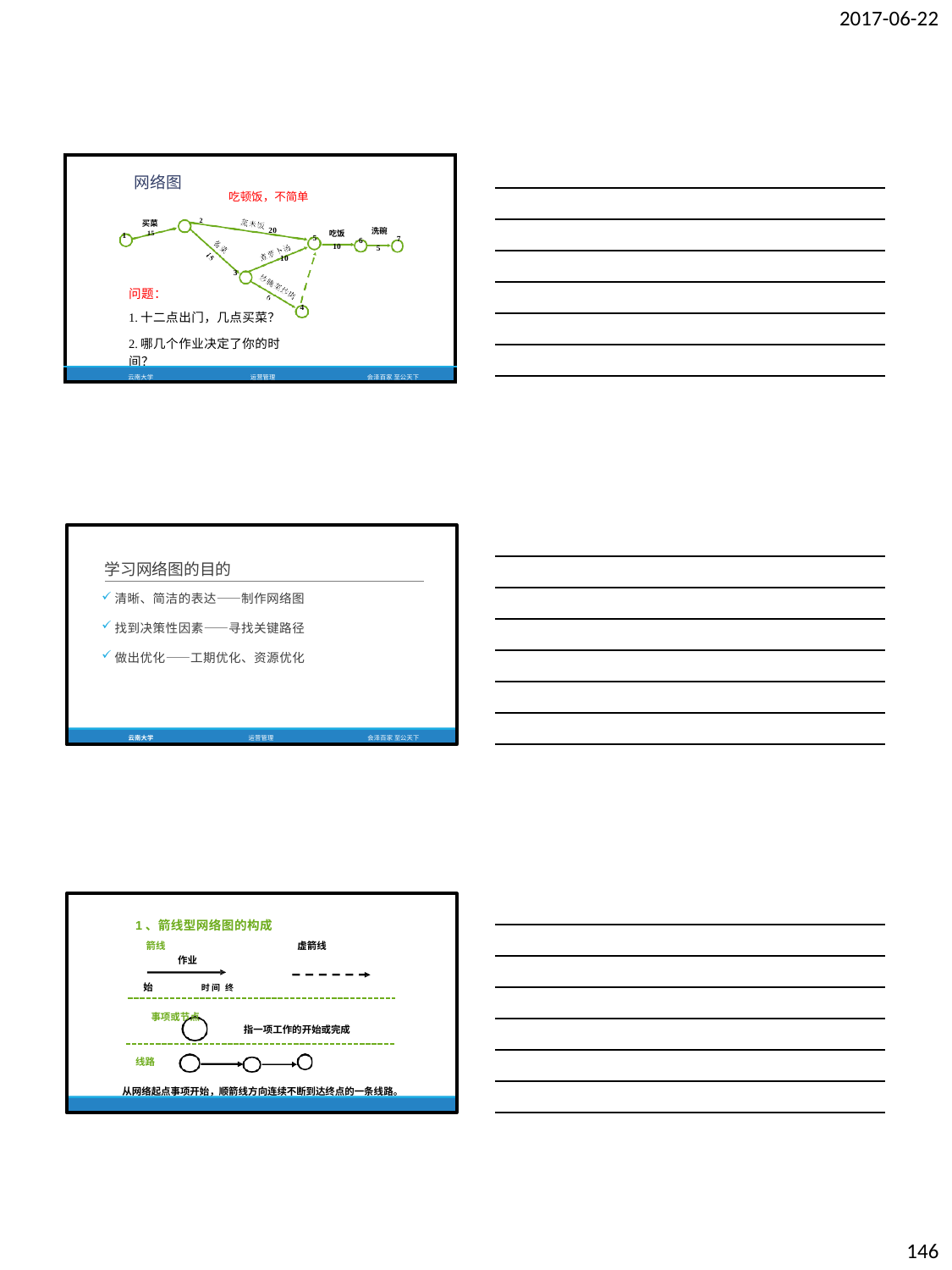

2017-06-22
| 1 | 网络图 吃顿饭，不简单 买菜 2 15 20 10 3 问题： 4 1.十二点出门，几点买菜？ 2.哪几个作业决定了你的时间？ | 5 | 吃饭 10 | 6 | 洗碗 7 5 |
| --- | --- | --- | --- | --- | --- |
|  | 云南大学 运营管理 |  |  |  | 会泽百家 至公天下 |

学习网络图的目的
清晰、简洁的表达——制作网络图

找到决策性因素——寻找关键路径

做出优化——工期优化、资源优化

云南大学
运营管理
会泽百家 至公天下

1、箭线型网络图的构成
箭线
作业

虚箭线

始	时 间 终

事项或节点
指一项工作的开始或完成

线路

从网络起点事项开始，顺箭线方向连续不断到达终点的一条线路。

云南大学	运营管理	会泽百家 至公天下

146